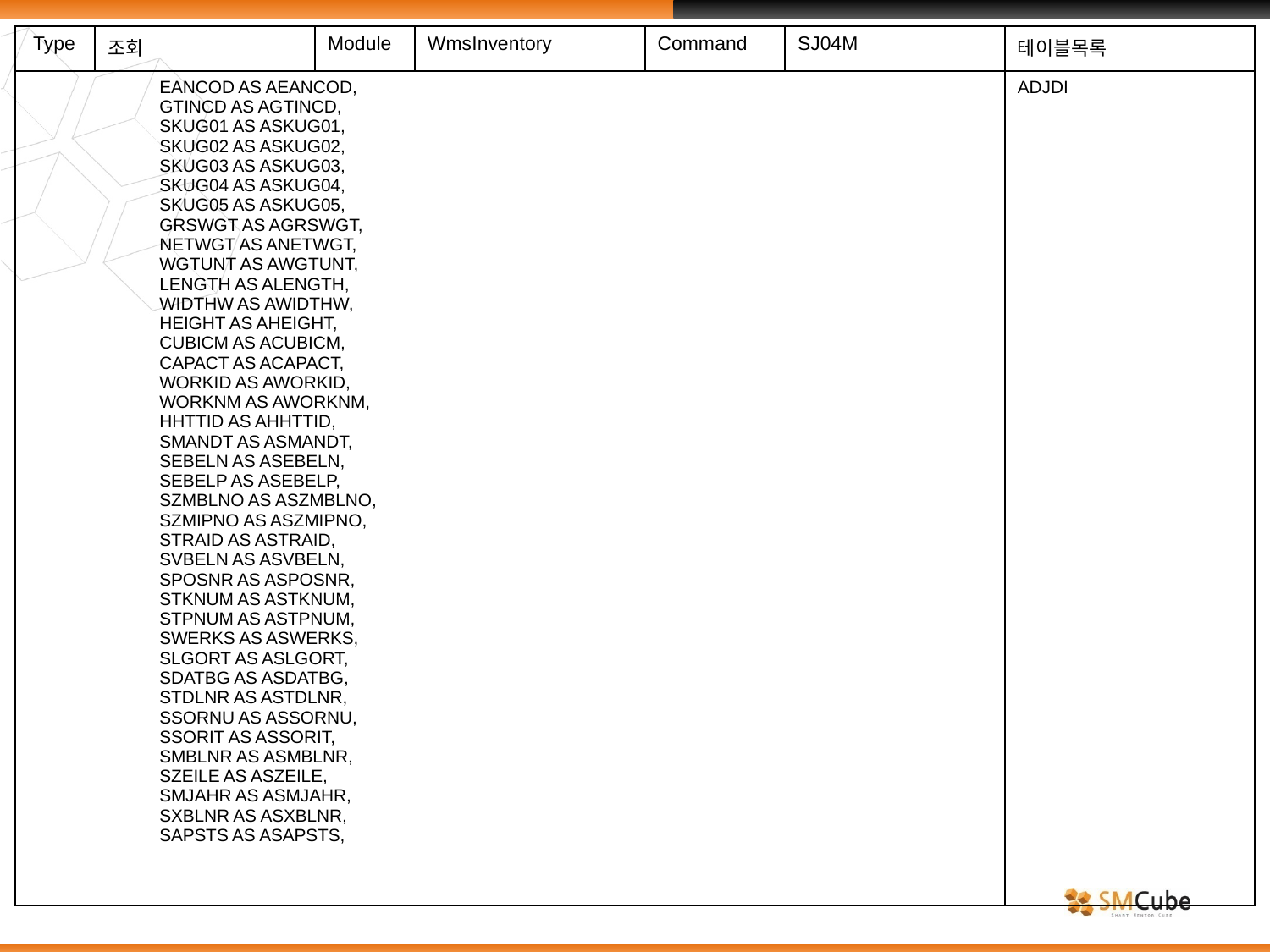

| Type | 조회 | Module | WmsInventory | Command | SJ04M | 테이블목록 |
| --- | --- | --- | --- | --- | --- | --- |
| EANCOD AS AEANCOD, GTINCD AS AGTINCD, SKUG01 AS ASKUG01, SKUG02 AS ASKUG02, SKUG03 AS ASKUG03, SKUG04 AS ASKUG04, SKUG05 AS ASKUG05, GRSWGT AS AGRSWGT, NETWGT AS ANETWGT, WGTUNT AS AWGTUNT, LENGTH AS ALENGTH, WIDTHW AS AWIDTHW, HEIGHT AS AHEIGHT, CUBICM AS ACUBICM, CAPACT AS ACAPACT, WORKID AS AWORKID, WORKNM AS AWORKNM, HHTTID AS AHHTTID, SMANDT AS ASMANDT, SEBELN AS ASEBELN, SEBELP AS ASEBELP, SZMBLNO AS ASZMBLNO, SZMIPNO AS ASZMIPNO, STRAID AS ASTRAID, SVBELN AS ASVBELN, SPOSNR AS ASPOSNR, STKNUM AS ASTKNUM, STPNUM AS ASTPNUM, SWERKS AS ASWERKS, SLGORT AS ASLGORT, SDATBG AS ASDATBG, STDLNR AS ASTDLNR, SSORNU AS ASSORNU, SSORIT AS ASSORIT, SMBLNR AS ASMBLNR, SZEILE AS ASZEILE, SMJAHR AS ASMJAHR, SXBLNR AS ASXBLNR, SAPSTS AS ASAPSTS, |  |  |  |  |  | ADJDI |